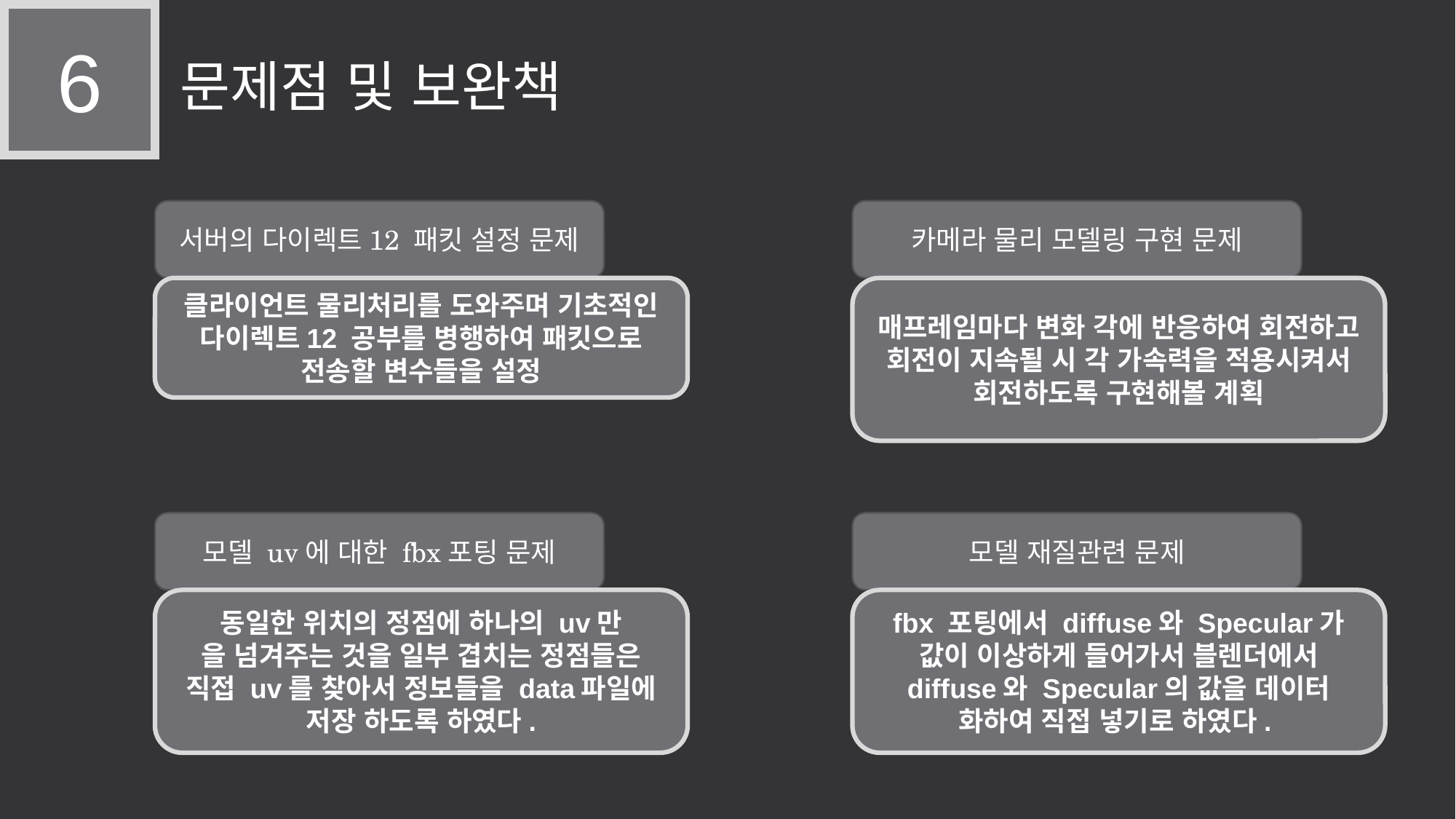

6
문제점 및 보완책
서버의 다이렉트12 패킷 설정 문제
카메라 물리 모델링 구현 문제
클라이언트 물리처리를 도와주며 기초적인 다이렉트12 공부를 병행하여 패킷으로 전송할 변수들을 설정
매프레임마다 변화 각에 반응하여 회전하고 회전이 지속될 시 각 가속력을 적용시켜서 회전하도록 구현해볼 계획
모델 uv에 대한 fbx포팅 문제
모델 재질관련 문제
동일한 위치의 정점에 하나의 uv만
을 넘겨주는 것을 일부 겹치는 정점들은 직접 uv를 찾아서 정보들을 data파일에 저장 하도록 하였다.
fbx 포팅에서 diffuse와 Specular가 값이 이상하게 들어가서 블렌더에서 diffuse와 Specular의 값을 데이터 화하여 직접 넣기로 하였다.